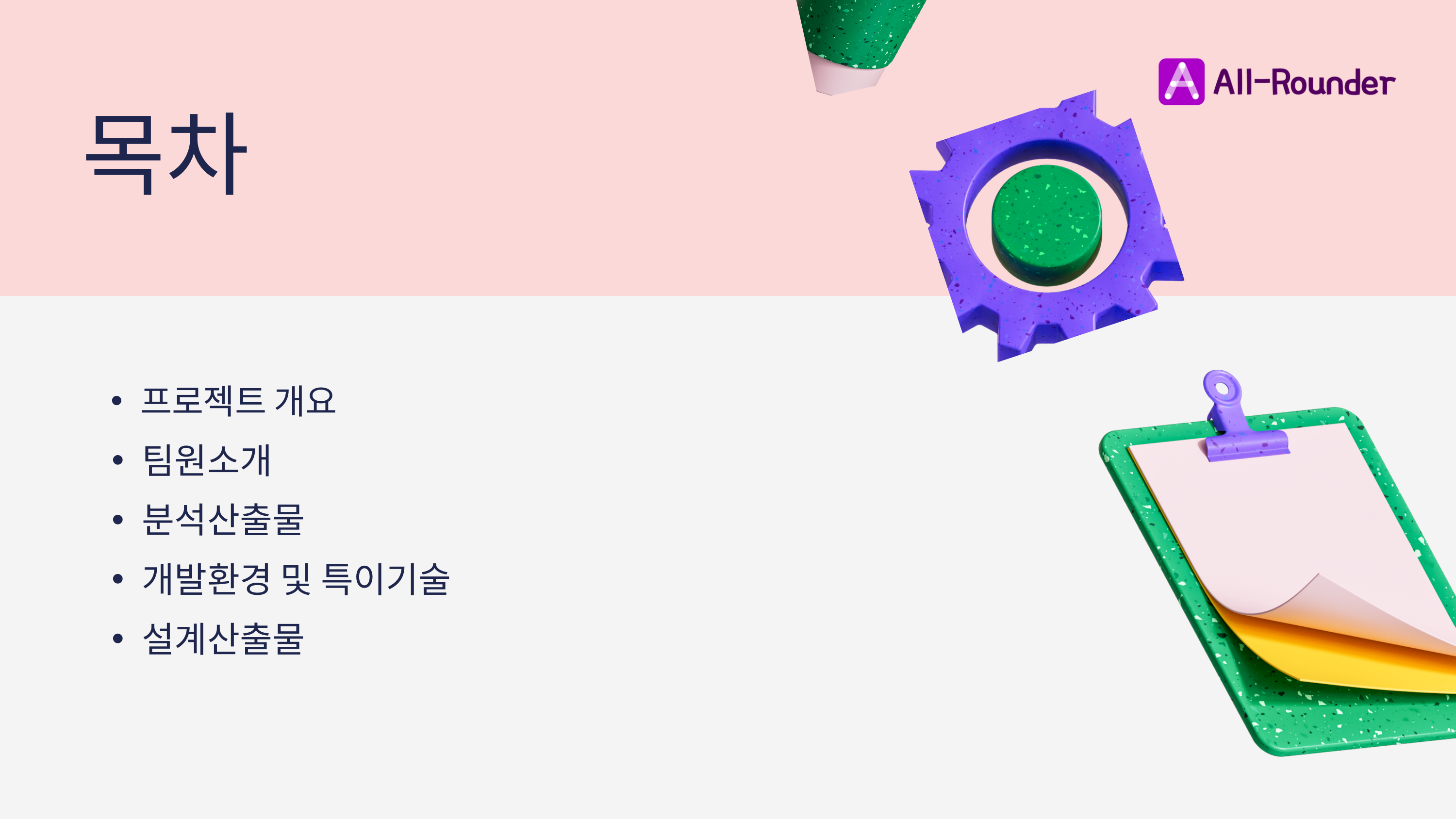

목차

프로젝트 개요
팀원소개
분석산출물
개발환경 및 특이기술
설계산출물